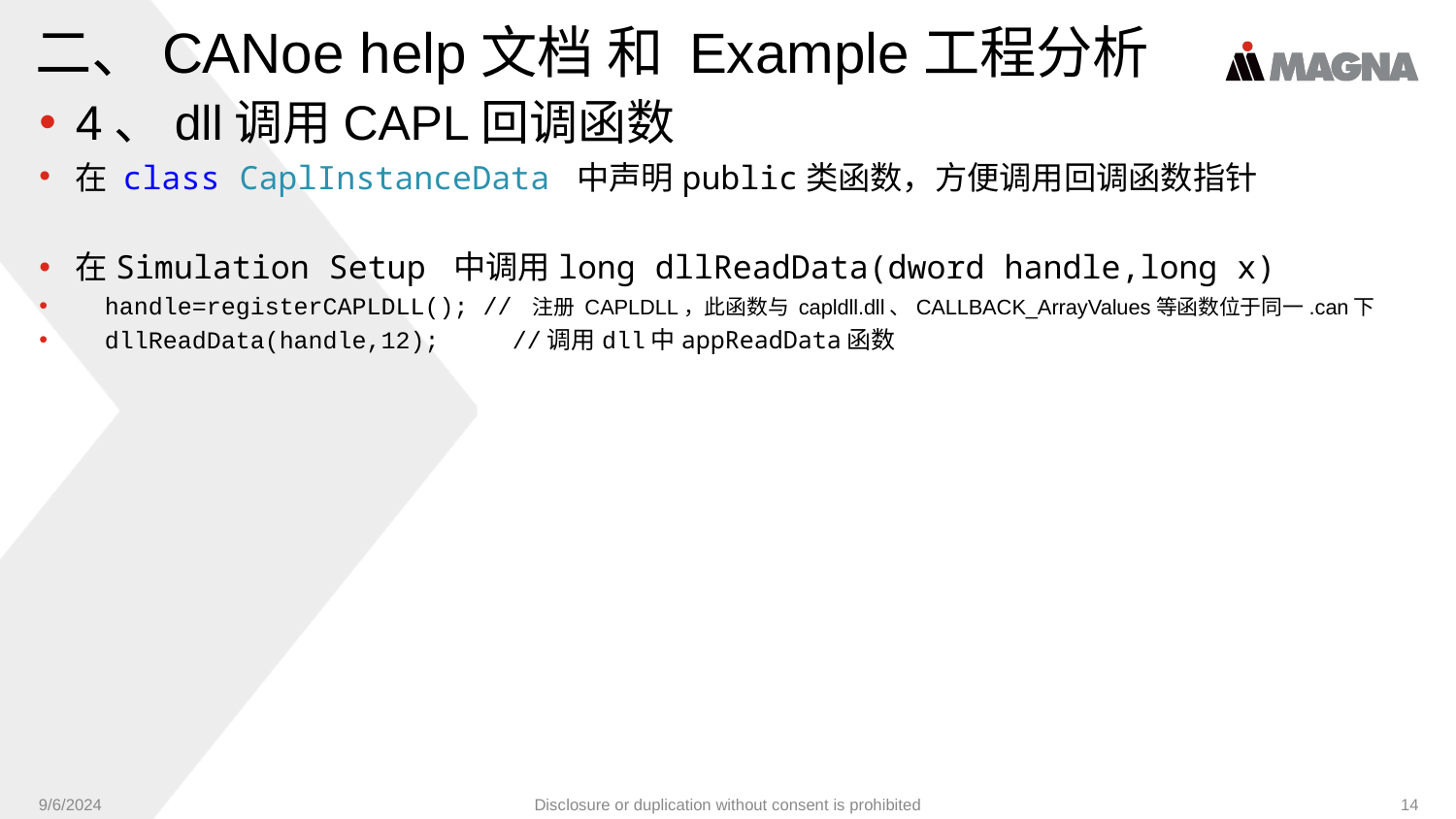

# 二、CANoe help文档 和 Example工程分析
4、dll调用CAPL回调函数
在 class CaplInstanceData 中声明public类函数，方便调用回调函数指针

在Simulation Setup 中调用long dllReadData(dword handle,long x)
  handle=registerCAPLDLL(); // 注册 CAPLDLL，此函数与 capldll.dll、CALLBACK_ArrayValues等函数位于同一.can下
  dllReadData(handle,12);	//调用dll中appReadData函数
9/6/2024
Disclosure or duplication without consent is prohibited
14